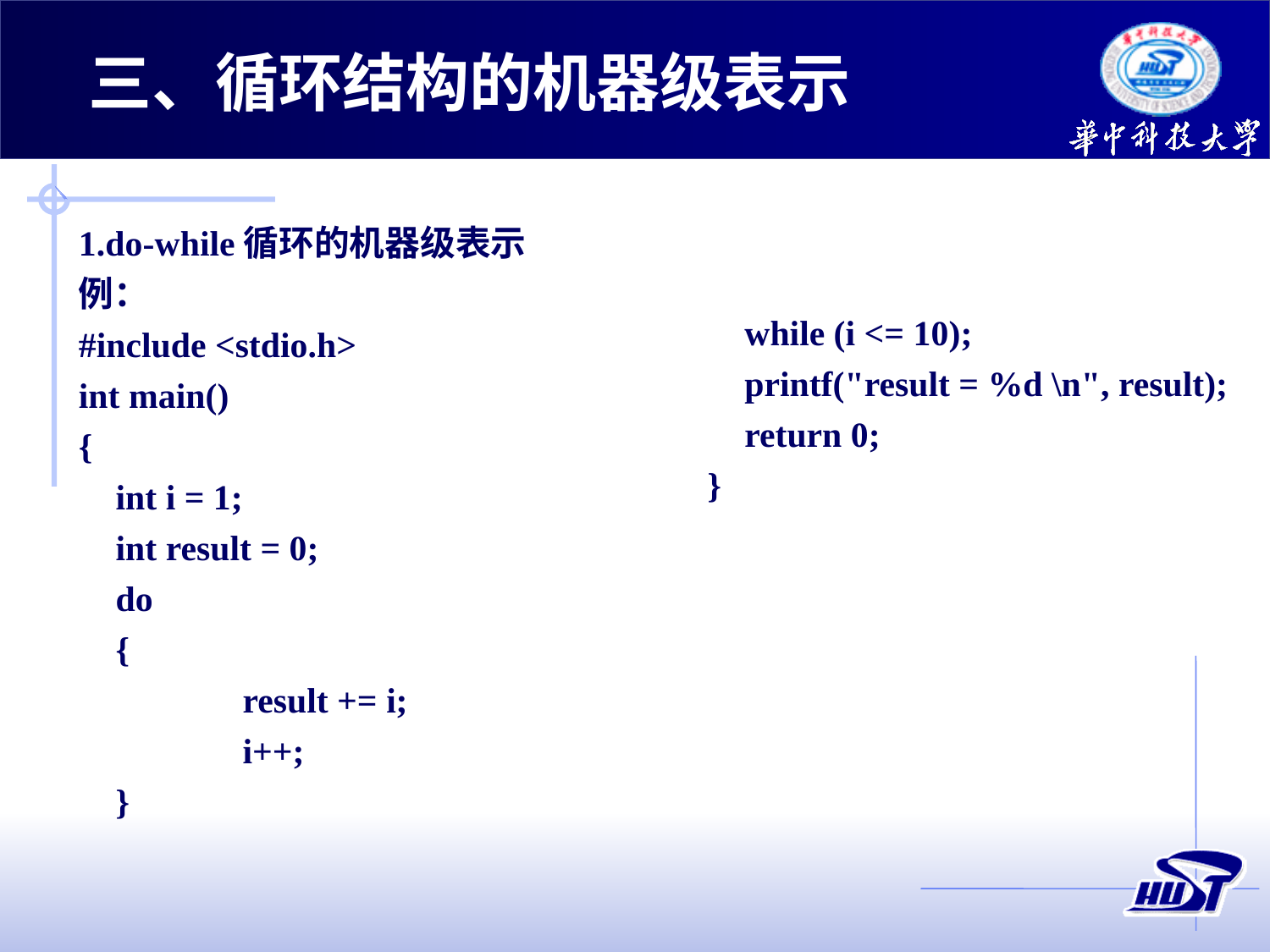

三、循环结构的机器级表示
1.do-while循环的机器级表示
例：
#include <stdio.h>
int main()
{
	int i = 1;
int result = 0;
	do
	{
		result += i;
		i++;
	}

	while (i <= 10);
	printf("result = %d \n", result);
	return 0;
}